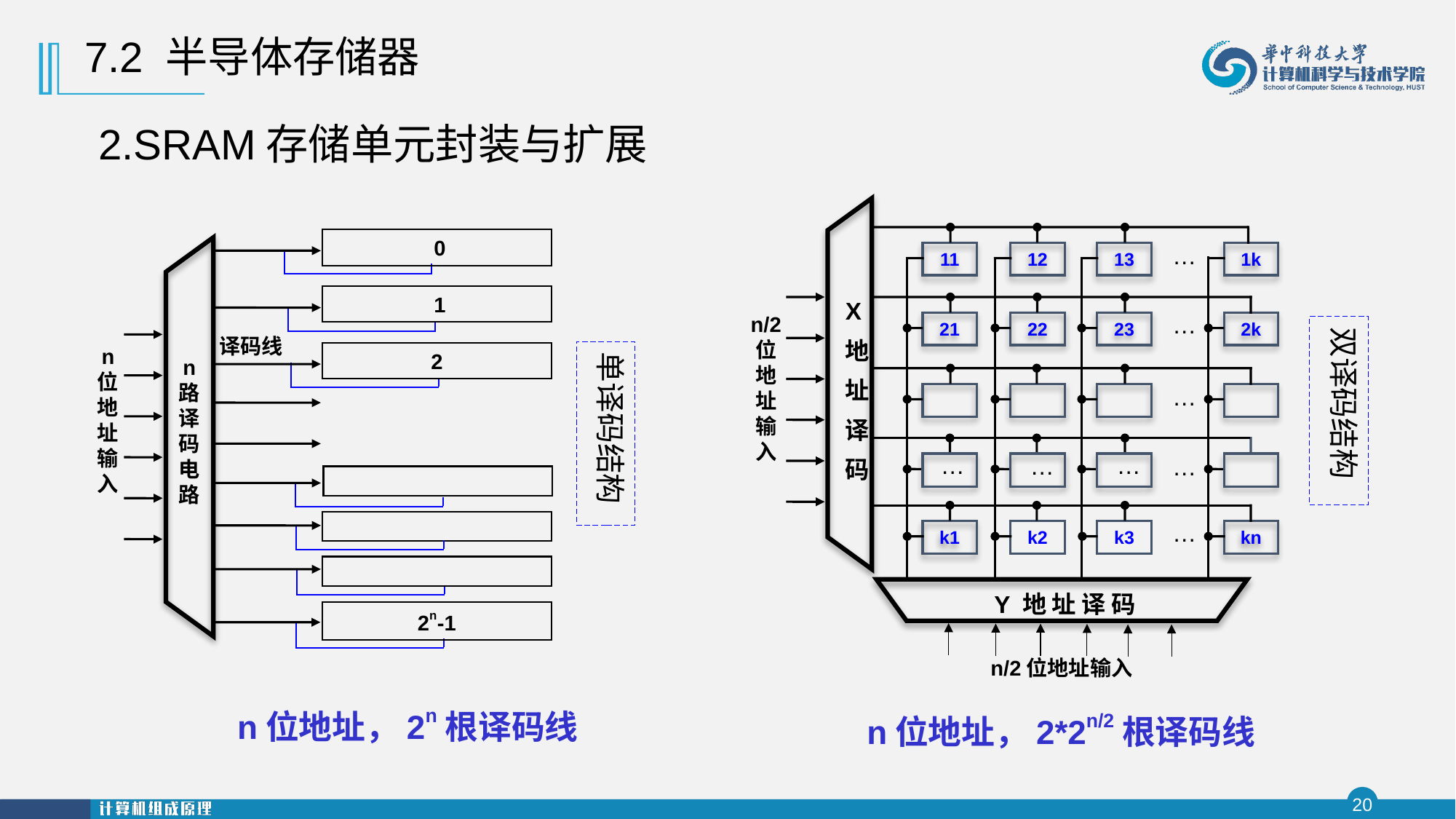

7.2 半导体存储器
2.SRAM存储单元封装与扩展

…
11
12
13
1k

X
地
址
译
码

…
21
22
23
2k

…

…
…
…
…

…
k1
k2
k3
kn

Y 地 址 译 码

双译码结构

n/2
位
地
址
输
入

n/2位地址输入
 0

 1
译码线

n
位
地
址
输
入
2
n
路
译
码
电
路

2n-1
单译码结构

n位地址，2n根译码线
n位地址，2*2n/2根译码线